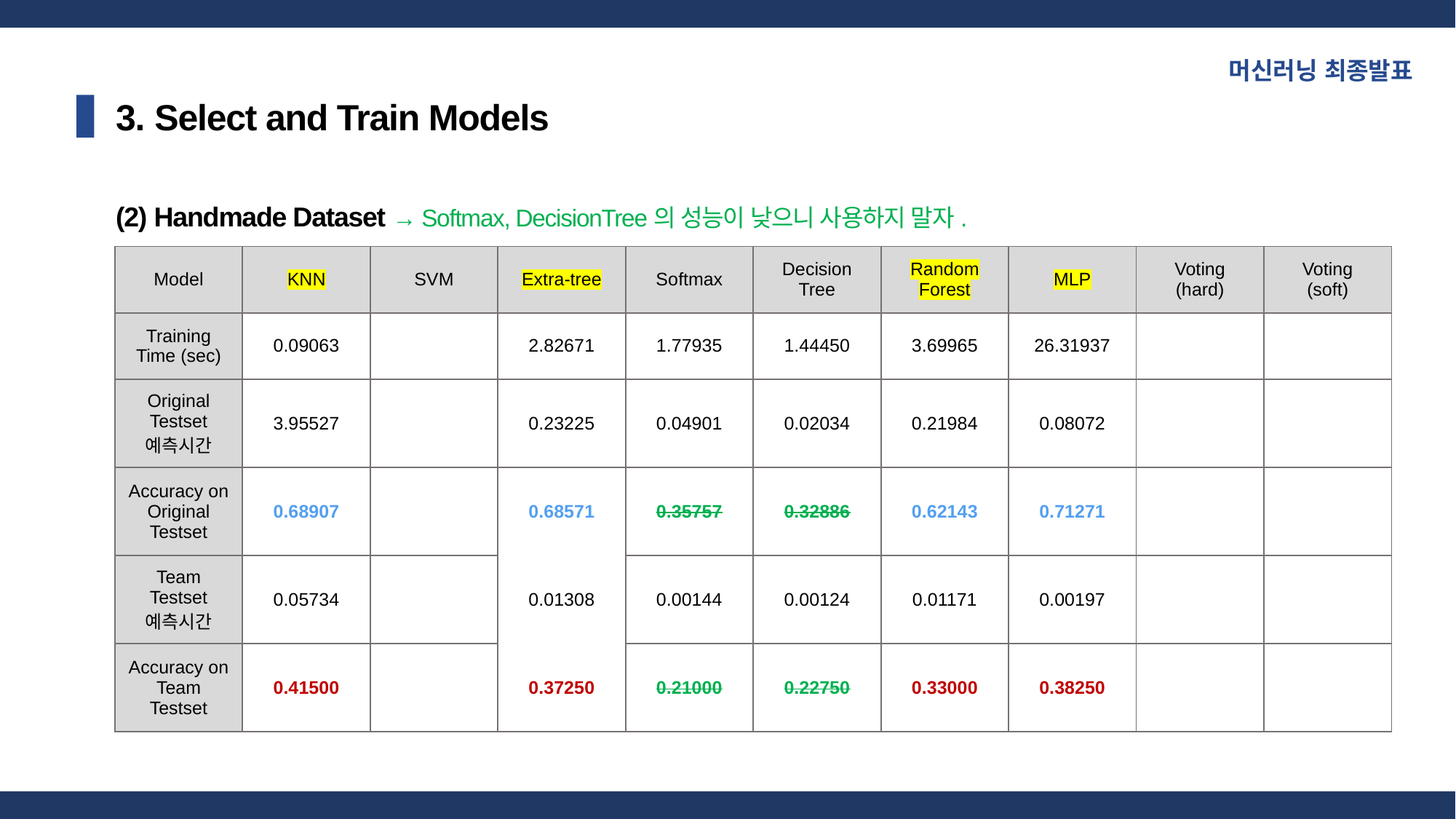

머신러닝 최종발표
3. Select and Train Models

(2) Handmade Dataset → Softmax, DecisionTree의 성능이 낮으니 사용하지 말자.
| Model | KNN | SVM | Extra-tree | Softmax | Decision Tree | Random Forest | MLP | Voting (hard) | Voting (soft) |
| --- | --- | --- | --- | --- | --- | --- | --- | --- | --- |
| Training Time (sec) | 0.09063 |  | 2.82671 | 1.77935 | 1.44450 | 3.69965 | 26.31937 |  |  |
| Original Testset 예측시간 | 3.95527 |  | 0.23225 | 0.04901 | 0.02034 | 0.21984 | 0.08072 |  |  |
| Accuracy on Original Testset | 0.68907 |  | 0.68571 | 0.35757 | 0.32886 | 0.62143 | 0.71271 |  |  |
| Team Testset 예측시간 | 0.05734 |  | 0.01308 | 0.00144 | 0.00124 | 0.01171 | 0.00197 |  |  |
| Accuracy on Team Testset | 0.41500 |  | 0.37250 | 0.21000 | 0.22750 | 0.33000 | 0.38250 |  |  |